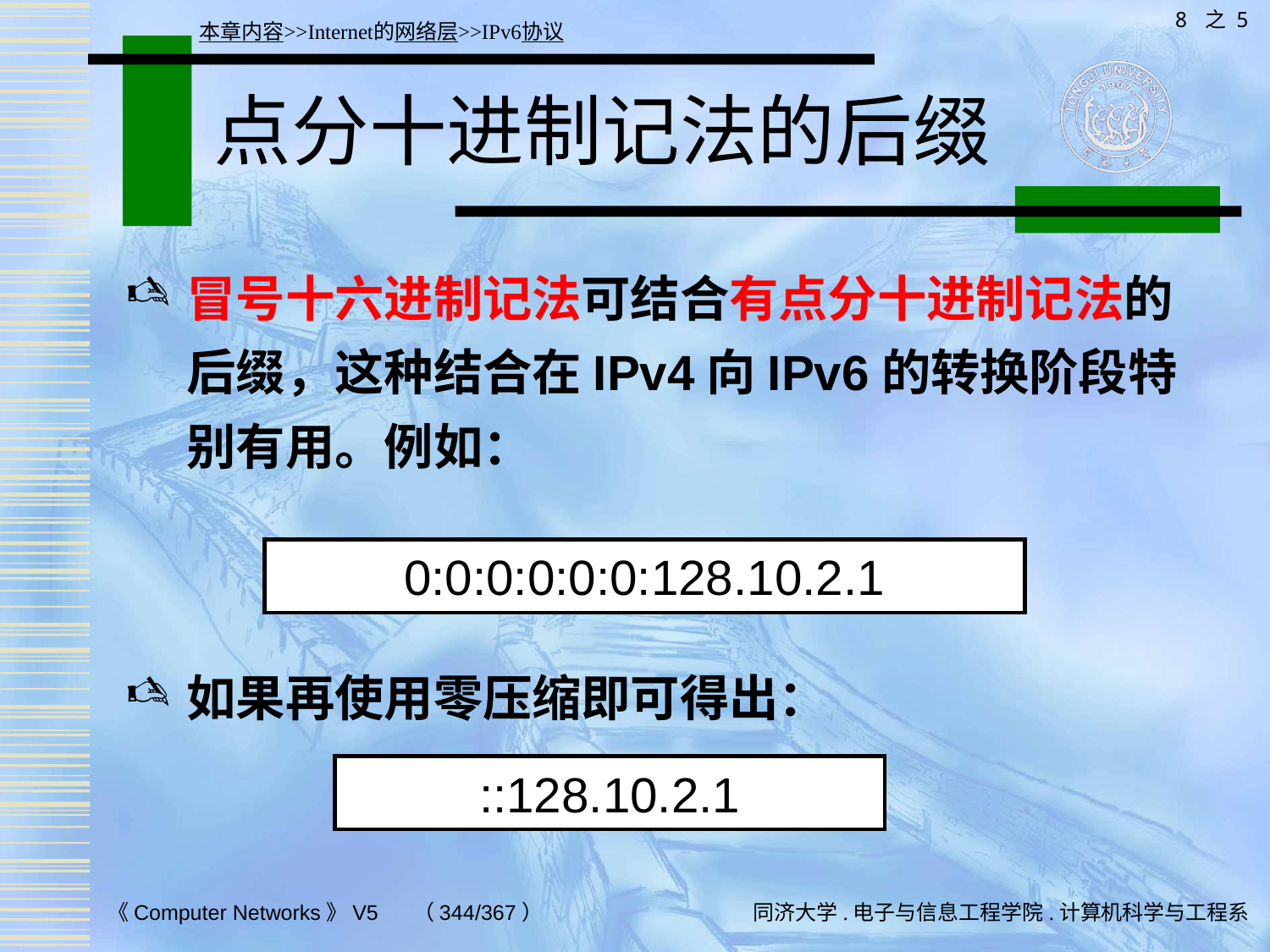

8 之 5
本章内容>>Internet的网络层>>IPv6协议
# 点分十进制记法的后缀
冒号十六进制记法可结合有点分十进制记法的后缀，这种结合在IPv4向IPv6的转换阶段特别有用。例如：

如果再使用零压缩即可得出：

0:0:0:0:0:0:128.10.2.1
::128.10.2.1